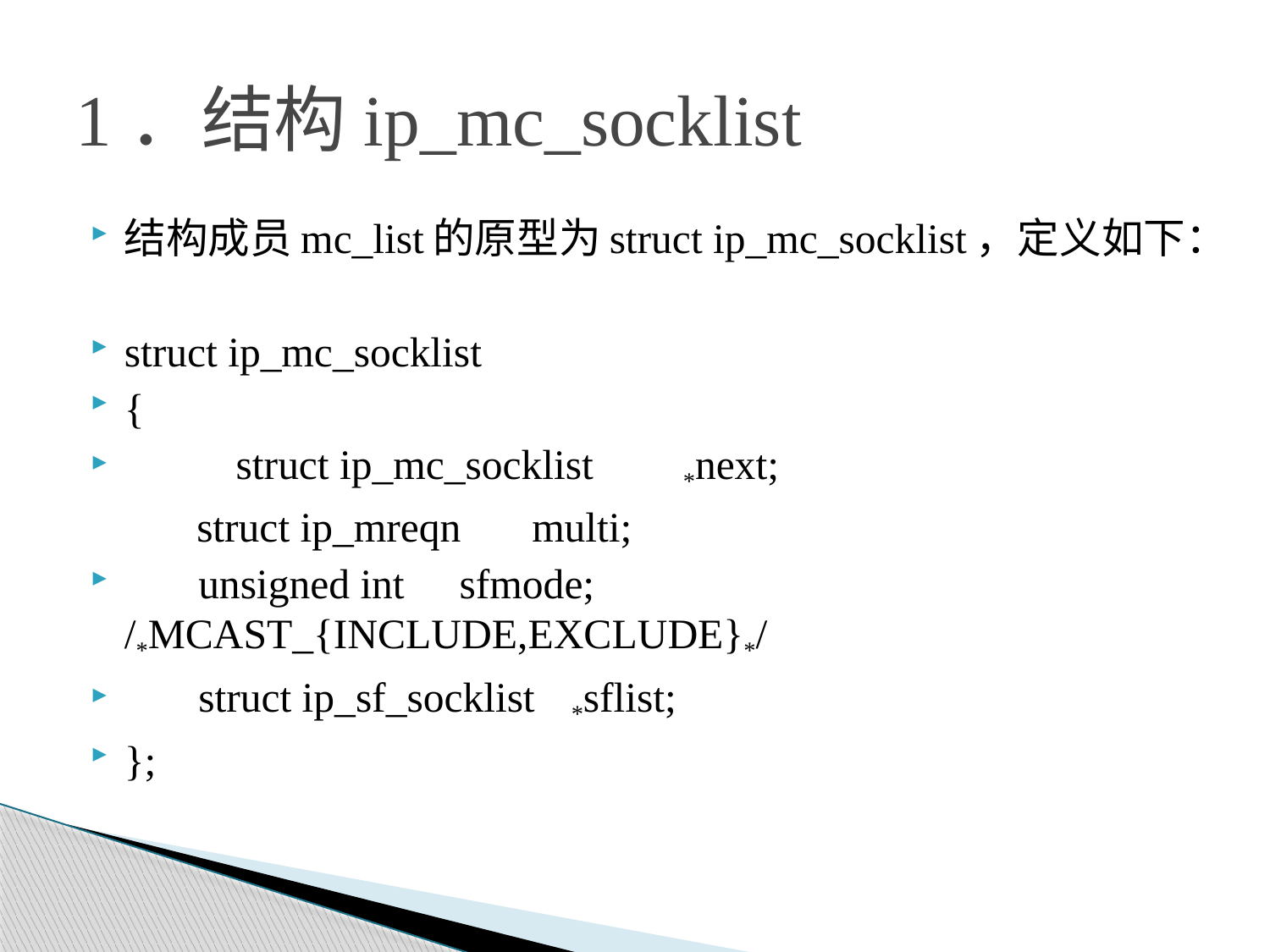

# 1．结构ip_mc_socklist
结构成员mc_list的原型为struct ip_mc_socklist，定义如下：

struct ip_mc_socklist
{
   	struct ip_mc_socklist	*next;
struct ip_mreqn		multi;
       unsigned int		sfmode;		/*MCAST_{INCLUDE,EXCLUDE}*/
       struct ip_sf_socklist	*sflist;
};